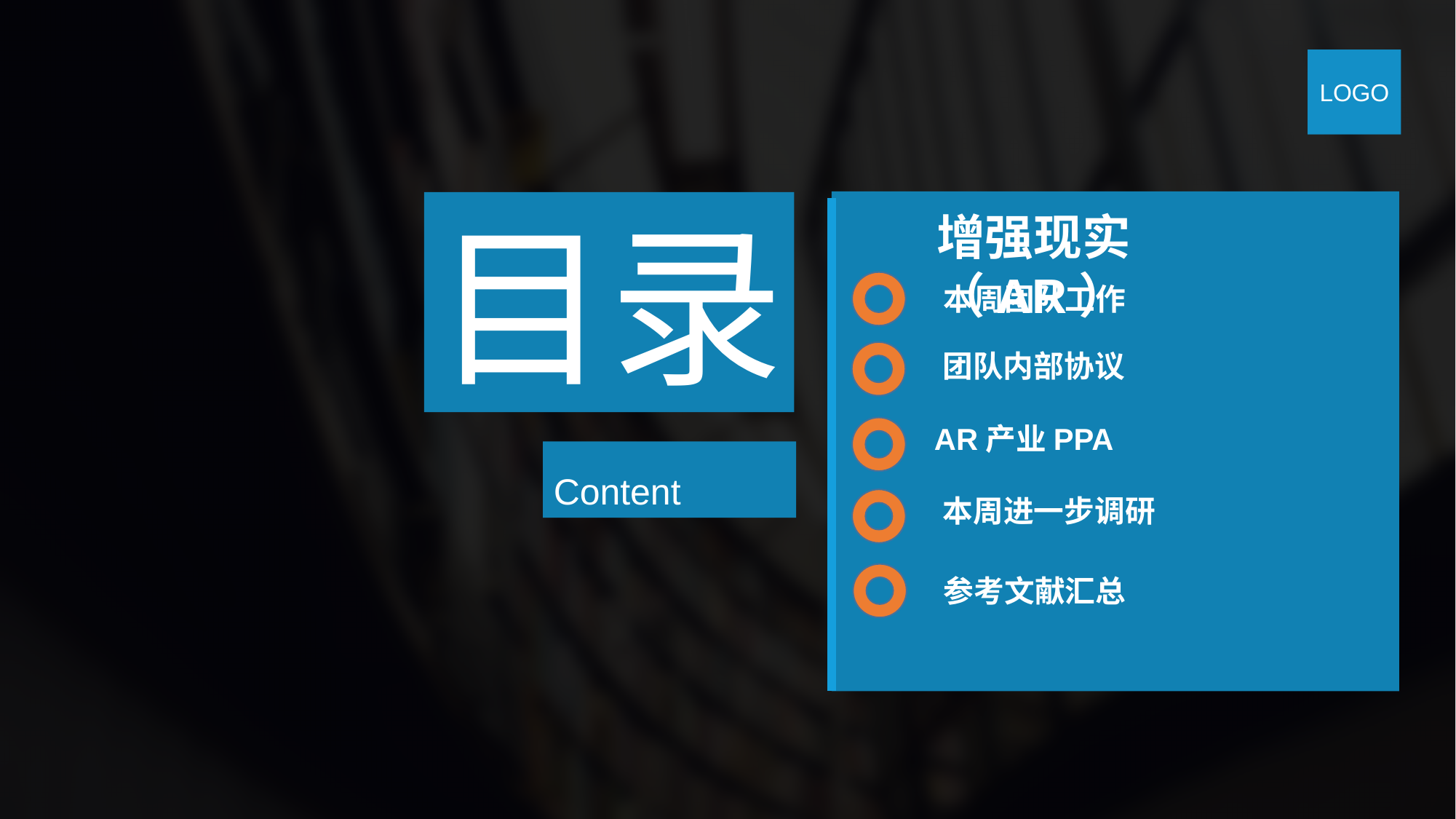

LOGO

目录
增强现实（AR）
团队内部协议
AR产业PPA
参考文献汇总

本周团队工作

Content
本周进一步调研